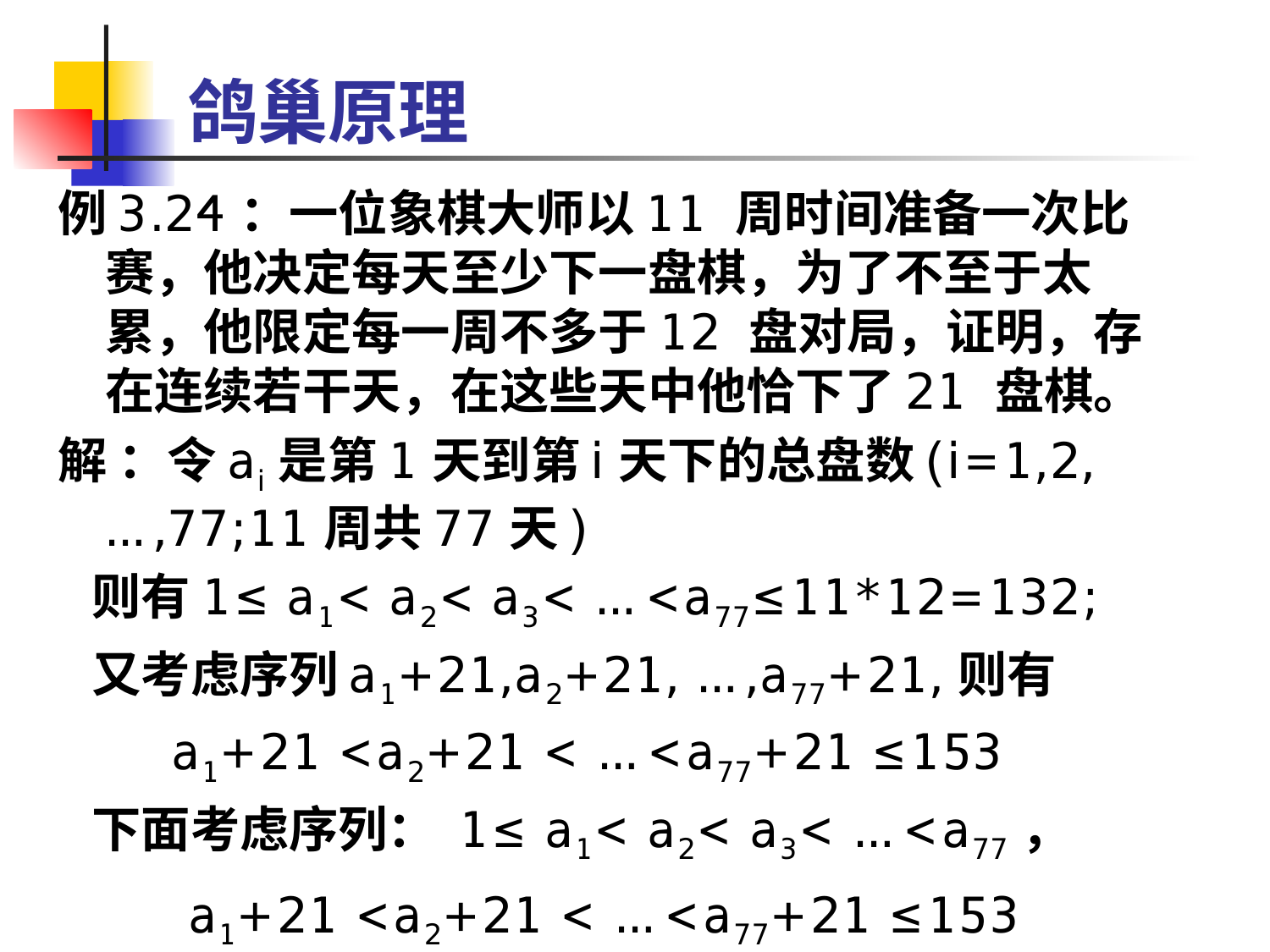

# 鸽巢原理
例3.24：一位象棋大师以11 周时间准备一次比赛，他决定每天至少下一盘棋，为了不至于太累，他限定每一周不多于12 盘对局，证明，存在连续若干天，在这些天中他恰下了21 盘棋。
解 ：令ai是第1天到第i天下的总盘数(i=1,2,…,77;11周共77天)
  则有1≤ a1< a2< a3< …<a77≤11*12=132;
  又考虑序列a1+21,a2+21, …,a77+21,则有
        a1+21 <a2+21 < …<a77+21 ≤153
  下面考虑序列： 1≤ a1< a2< a3< …<a77，
        a1+21 <a2+21 < …<a77+21 ≤153